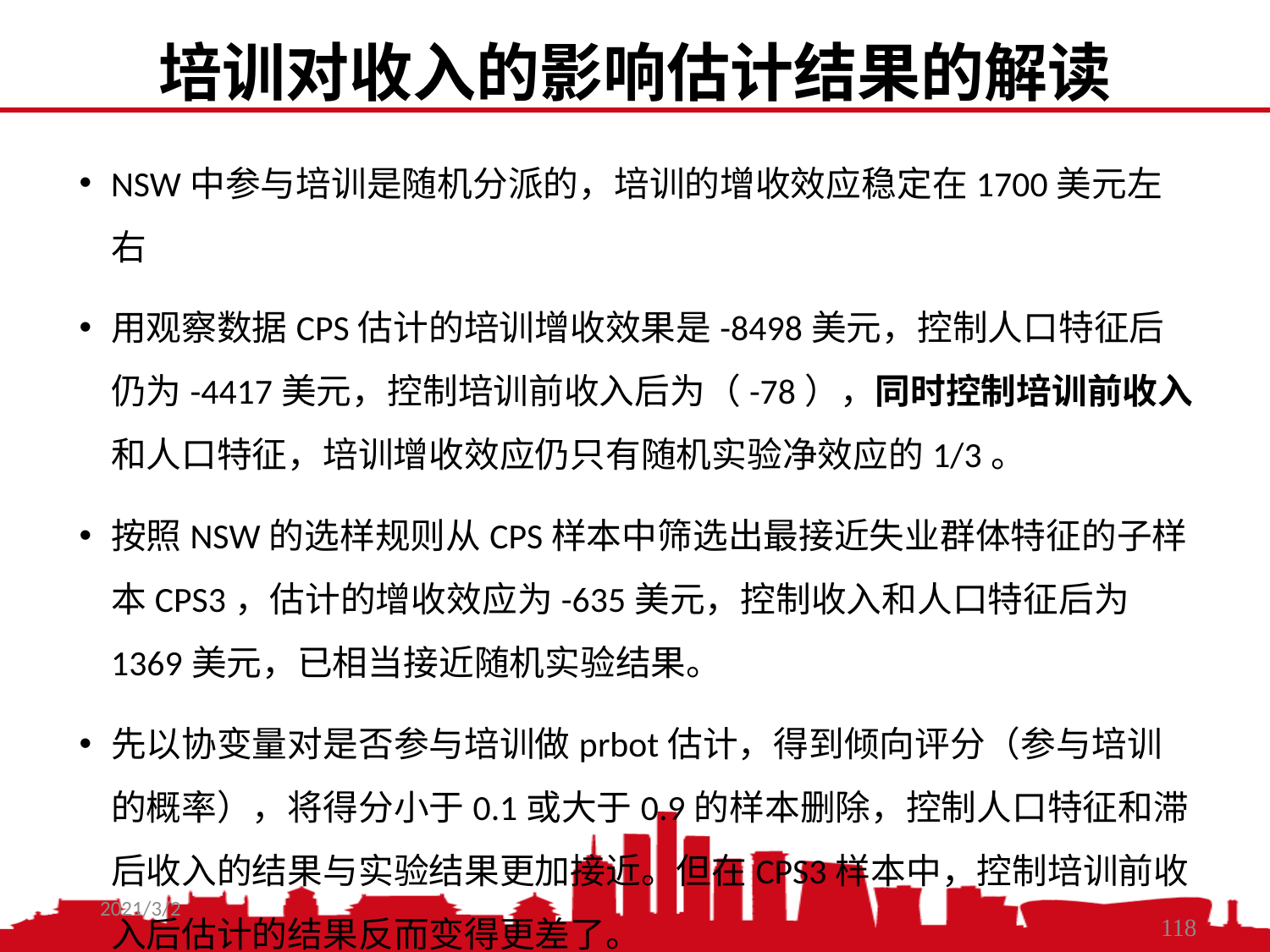

培训对收入的影响估计结果的解读
NSW中参与培训是随机分派的，培训的增收效应稳定在1700美元左右
用观察数据CPS估计的培训增收效果是-8498美元，控制人口特征后仍为-4417美元，控制培训前收入后为（-78），同时控制培训前收入和人口特征，培训增收效应仍只有随机实验净效应的1/3。
按照NSW的选样规则从CPS样本中筛选出最接近失业群体特征的子样本CPS3，估计的增收效应为-635美元，控制收入和人口特征后为1369美元，已相当接近随机实验结果。
先以协变量对是否参与培训做prbot估计，得到倾向评分（参与培训的概率），将得分小于0.1或大于0.9的样本删除，控制人口特征和滞后收入的结果与实验结果更加接近。但在CPS3样本中，控制培训前收入后估计的结果反而变得更差了。

2021/3/2
中国人民大学，陈传波
118